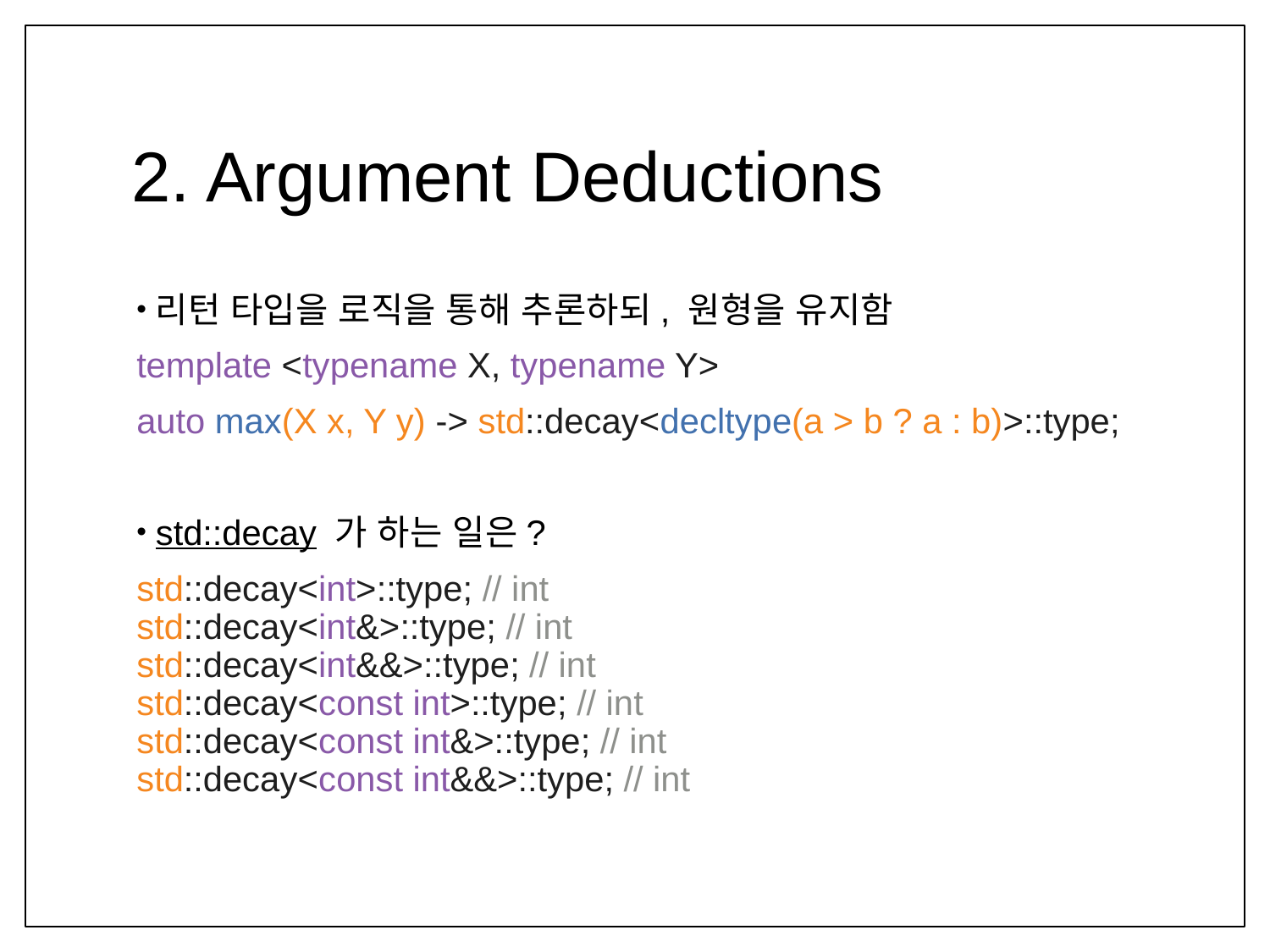

# 2. Argument Deductions
리턴 타입을 로직을 통해 추론하되, 원형을 유지함
template <typename X, typename Y>
auto max(X x, Y y) -> std::decay<decltype(a > b ? a : b)>::type;

std::decay 가 하는 일은?
std::decay<int>::type; // int
std::decay<int&>::type; // int
std::decay<int&&>::type; // int
std::decay<const int>::type; // int
std::decay<const int&>::type; // int
std::decay<const int&&>::type; // int